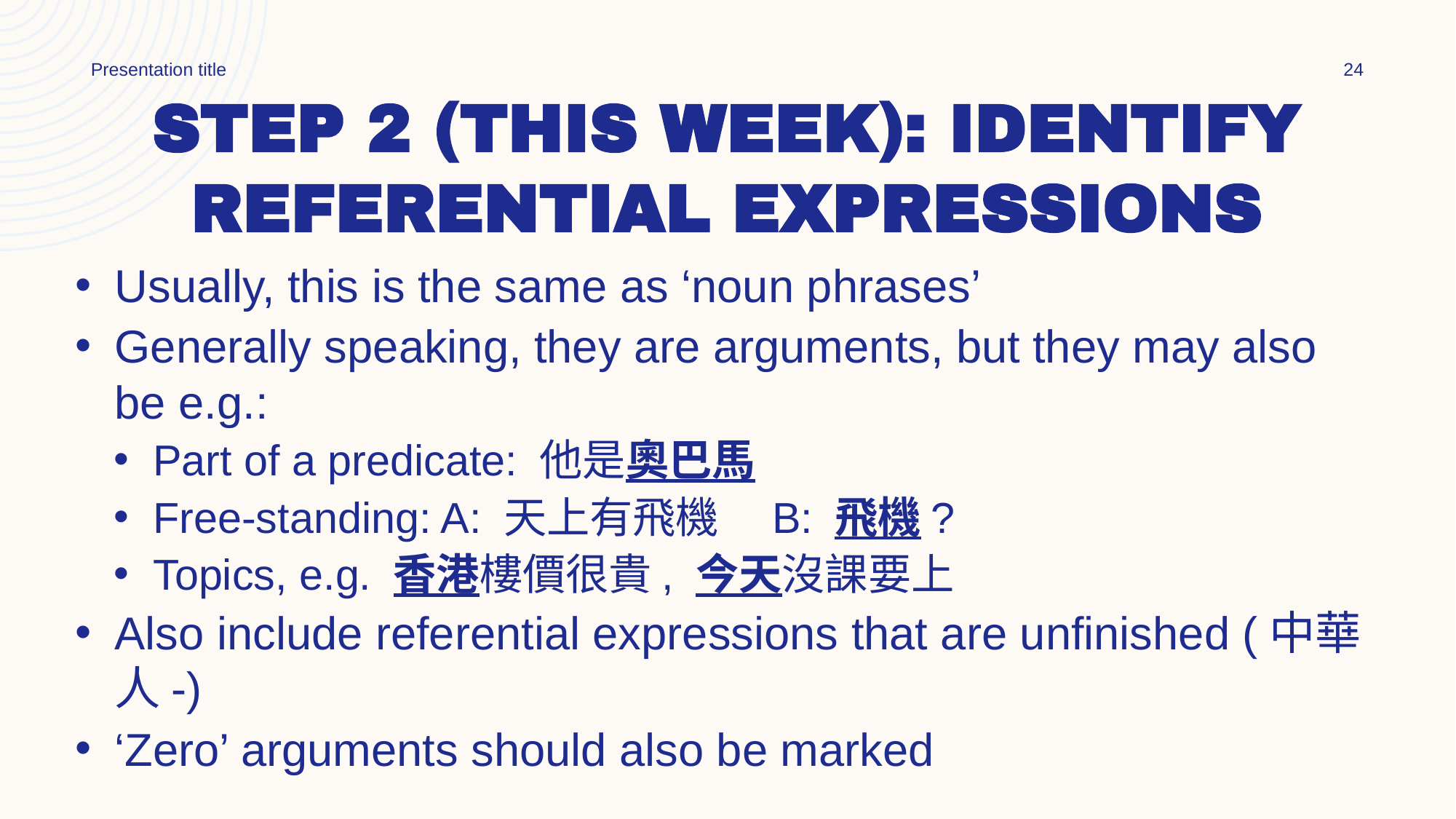

24
Presentation title
# Step 2 (this week): Identify referential expressions
Usually, this is the same as ‘noun phrases’
Generally speaking, they are arguments, but they may also be e.g.:
Part of a predicate: 他是奧巴馬
Free-standing: A: 天上有飛機　B: 飛機?
Topics, e.g. 香港樓價很貴, 今天沒課要上
Also include referential expressions that are unfinished (中華人-)
‘Zero’ arguments should also be marked